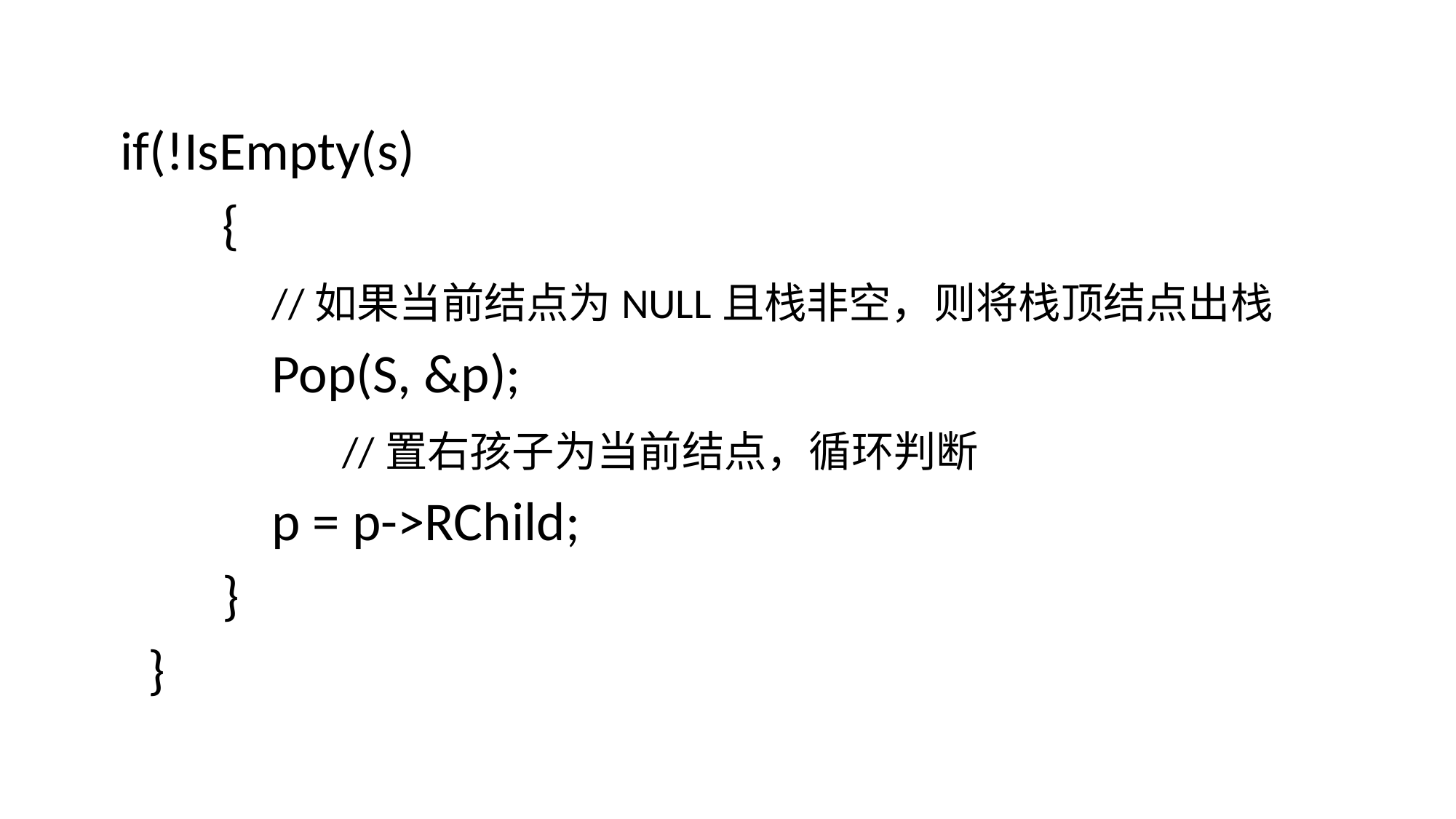

if(!IsEmpty(s)
         {
             //如果当前结点为NULL且栈非空，则将栈顶结点出栈
             Pop(S, &p);
　　　　//置右孩子为当前结点，循环判断
             p = p->RChild;
         }
   }